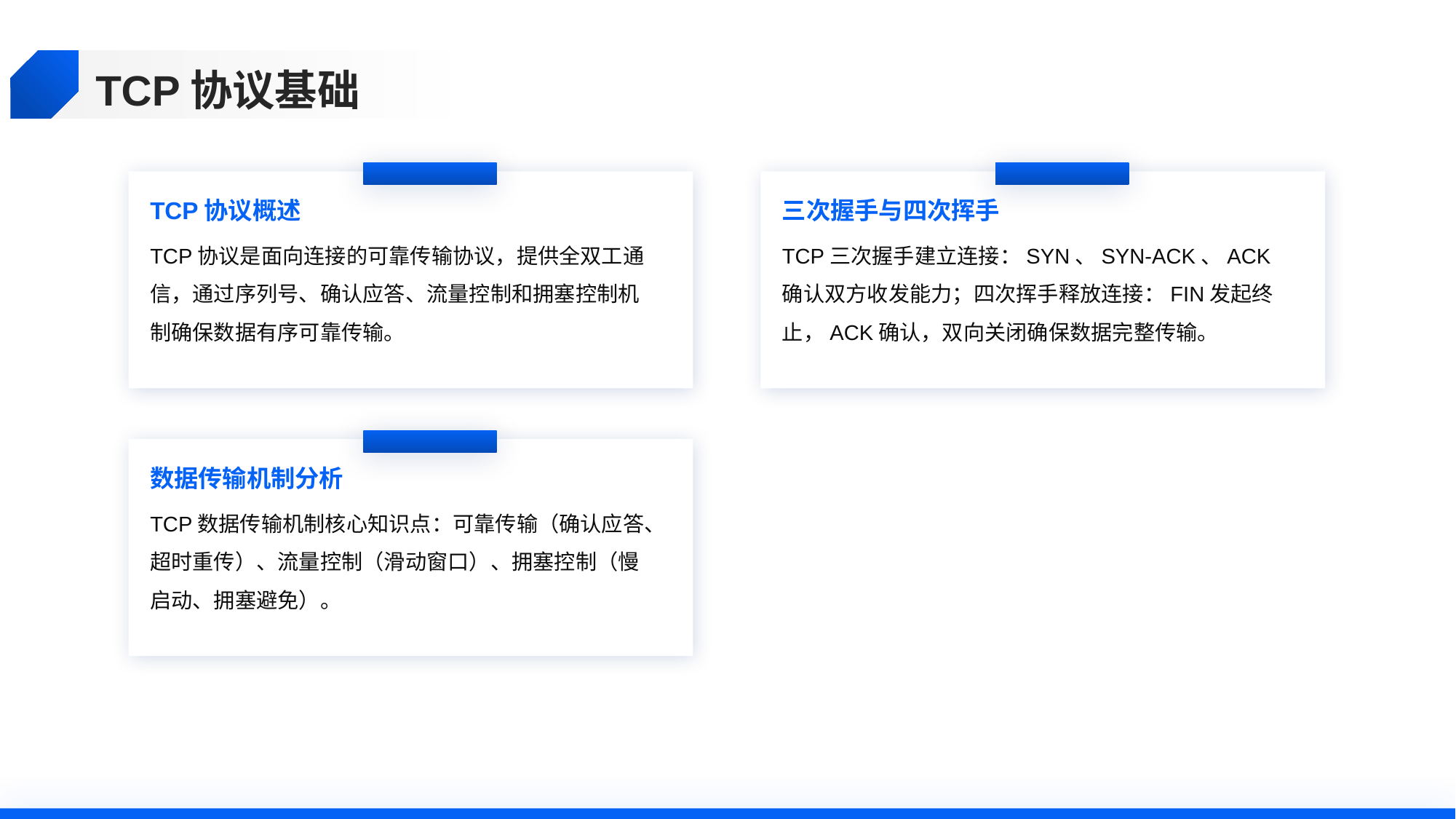

TCP协议基础

TCP协议概述
三次握手与四次挥手
TCP协议是面向连接的可靠传输协议，提供全双工通信，通过序列号、确认应答、流量控制和拥塞控制机制确保数据有序可靠传输。
TCP三次握手建立连接：SYN、SYN-ACK、ACK确认双方收发能力；四次挥手释放连接：FIN发起终止，ACK确认，双向关闭确保数据完整传输。

数据传输机制分析
TCP数据传输机制核心知识点：可靠传输（确认应答、超时重传）、流量控制（滑动窗口）、拥塞控制（慢启动、拥塞避免）。